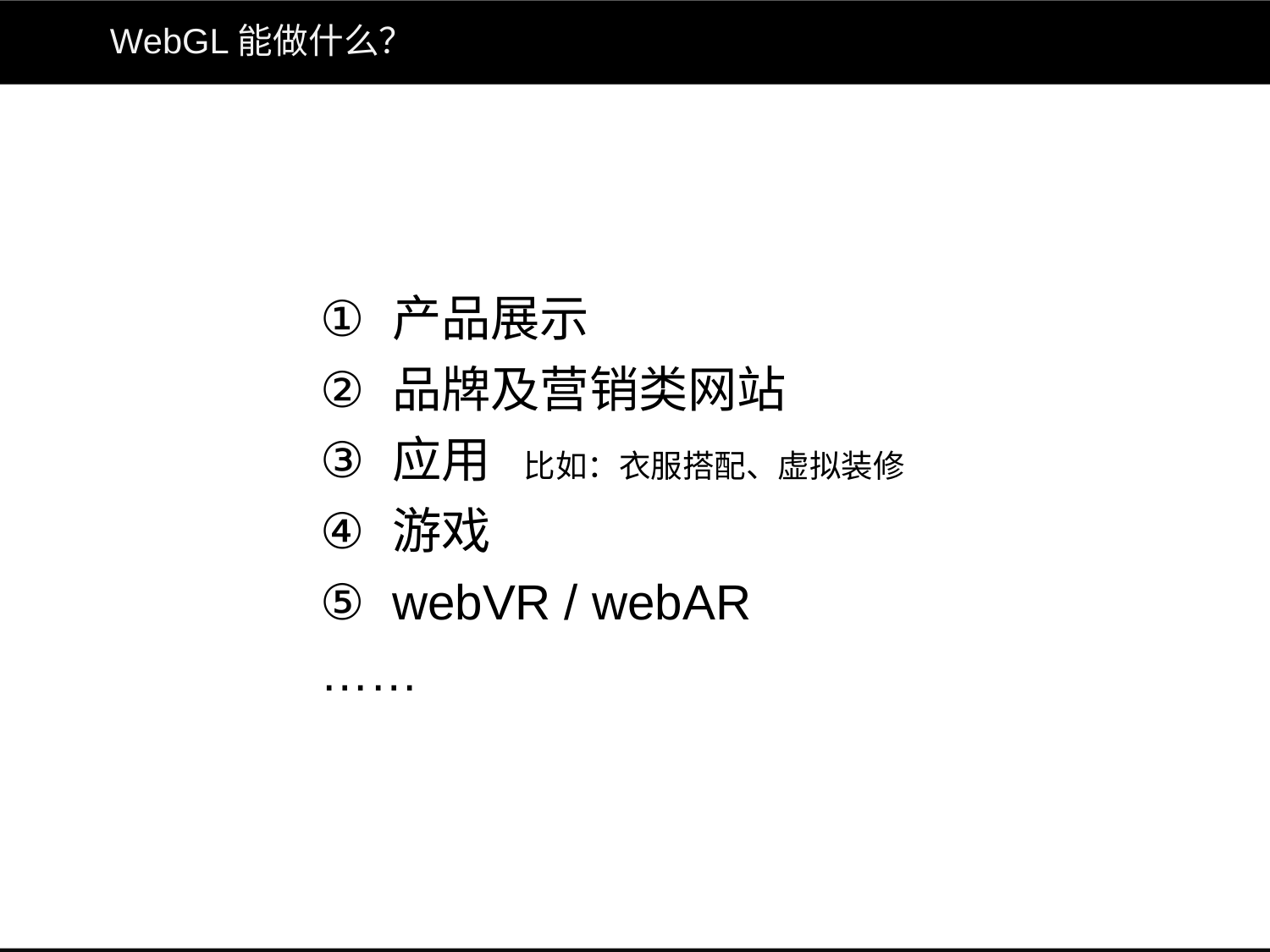

# WebGL能做什么？
产品展示
品牌及营销类网站
应用   比如：衣服搭配、虚拟装修
游戏
webVR / webAR
……